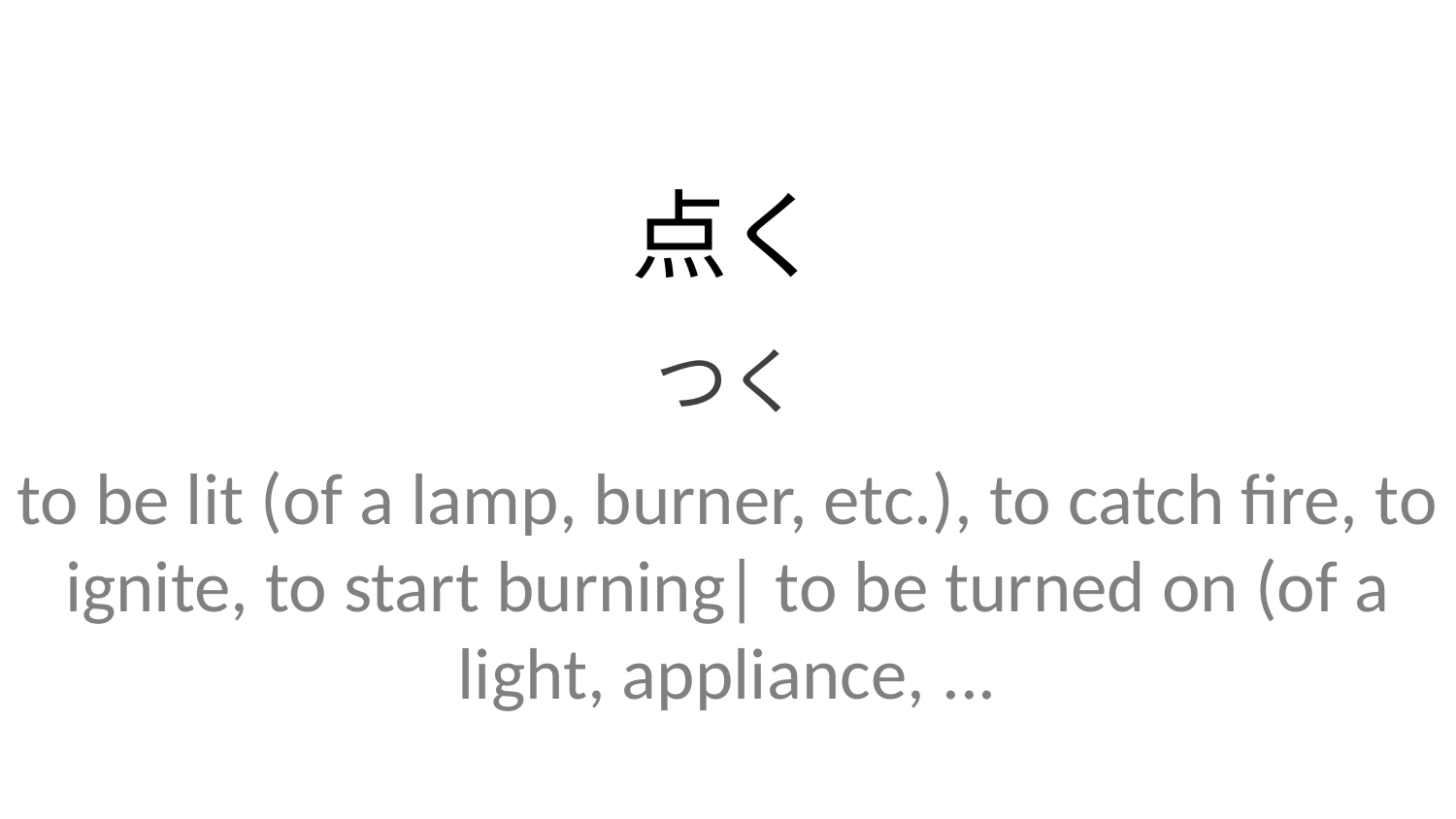

点く

つく
to be lit (of a lamp, burner, etc.), to catch fire, to ignite, to start burning| to be turned on (of a light, appliance, ...